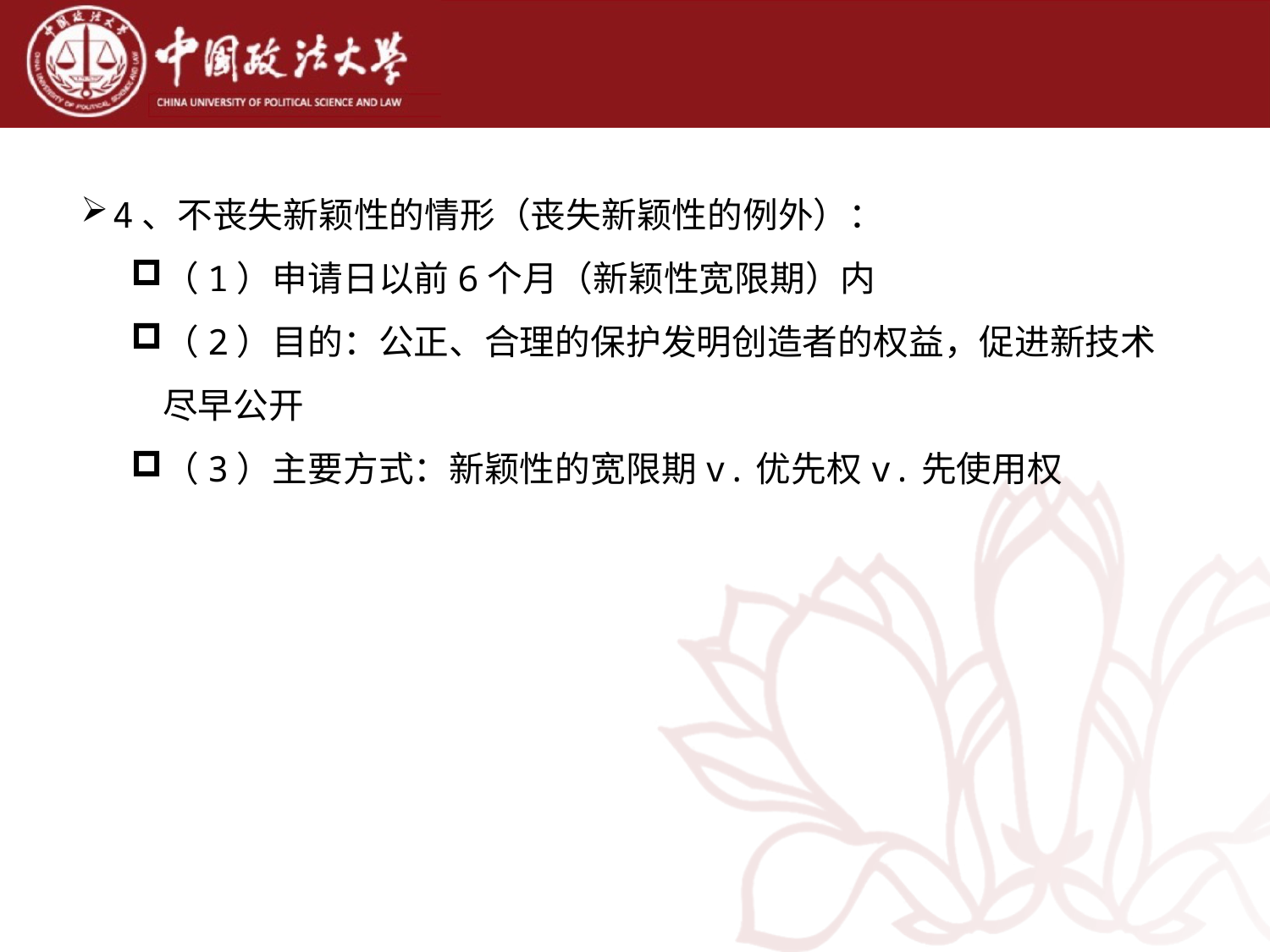

4、不丧失新颖性的情形（丧失新颖性的例外）：
（1）申请日以前6个月（新颖性宽限期）内
（2）目的：公正、合理的保护发明创造者的权益，促进新技术尽早公开
（3）主要方式：新颖性的宽限期v.优先权v.先使用权